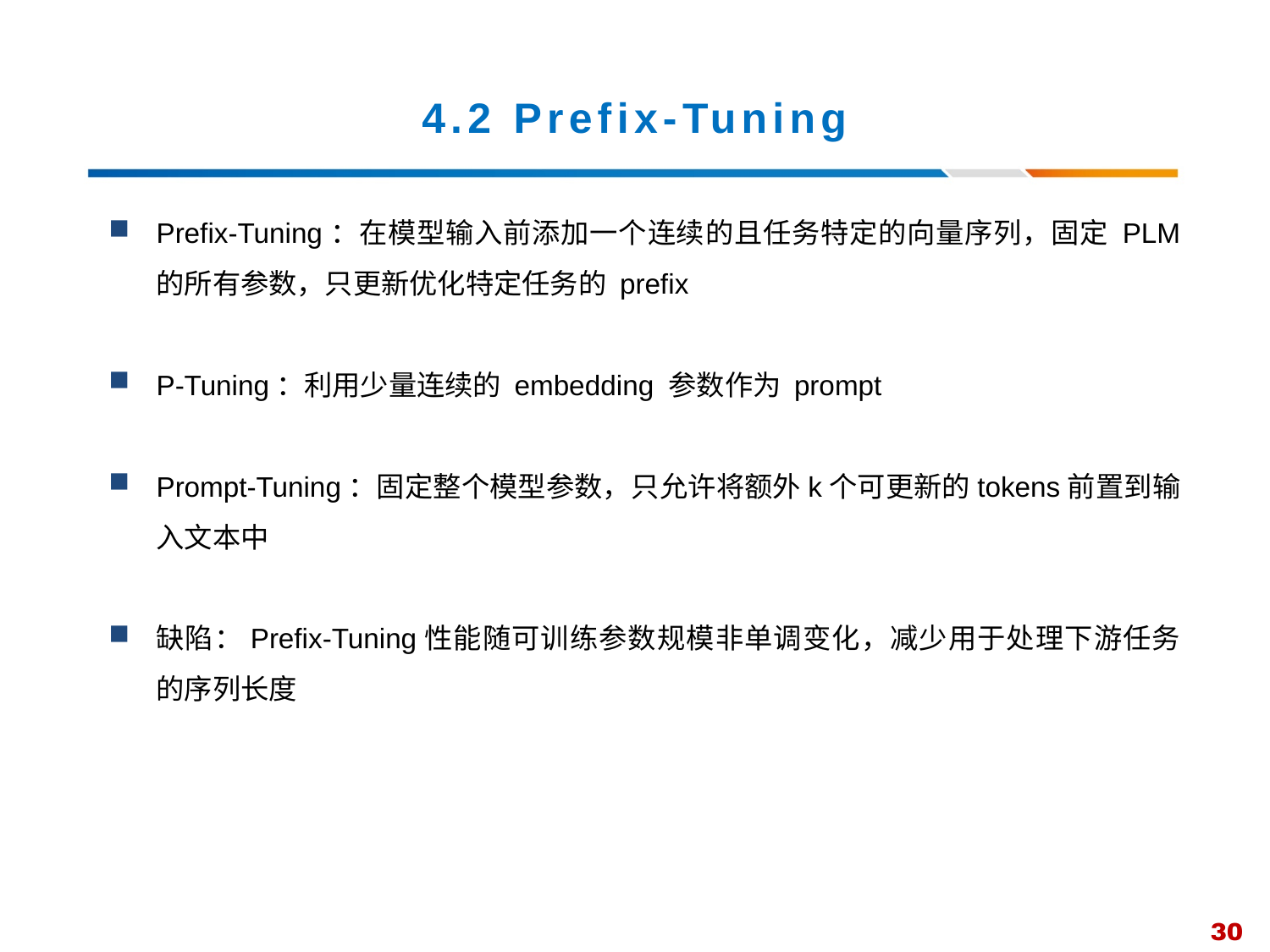

# 4.2 Prefix-Tuning
Prefix-Tuning：在模型输入前添加一个连续的且任务特定的向量序列，固定 PLM 的所有参数，只更新优化特定任务的 prefix

P-Tuning：利用少量连续的 embedding 参数作为 prompt

Prompt-Tuning：固定整个模型参数，只允许将额外k个可更新的tokens前置到输入文本中

缺陷：Prefix-Tuning性能随可训练参数规模非单调变化，减少用于处理下游任务的序列长度

30